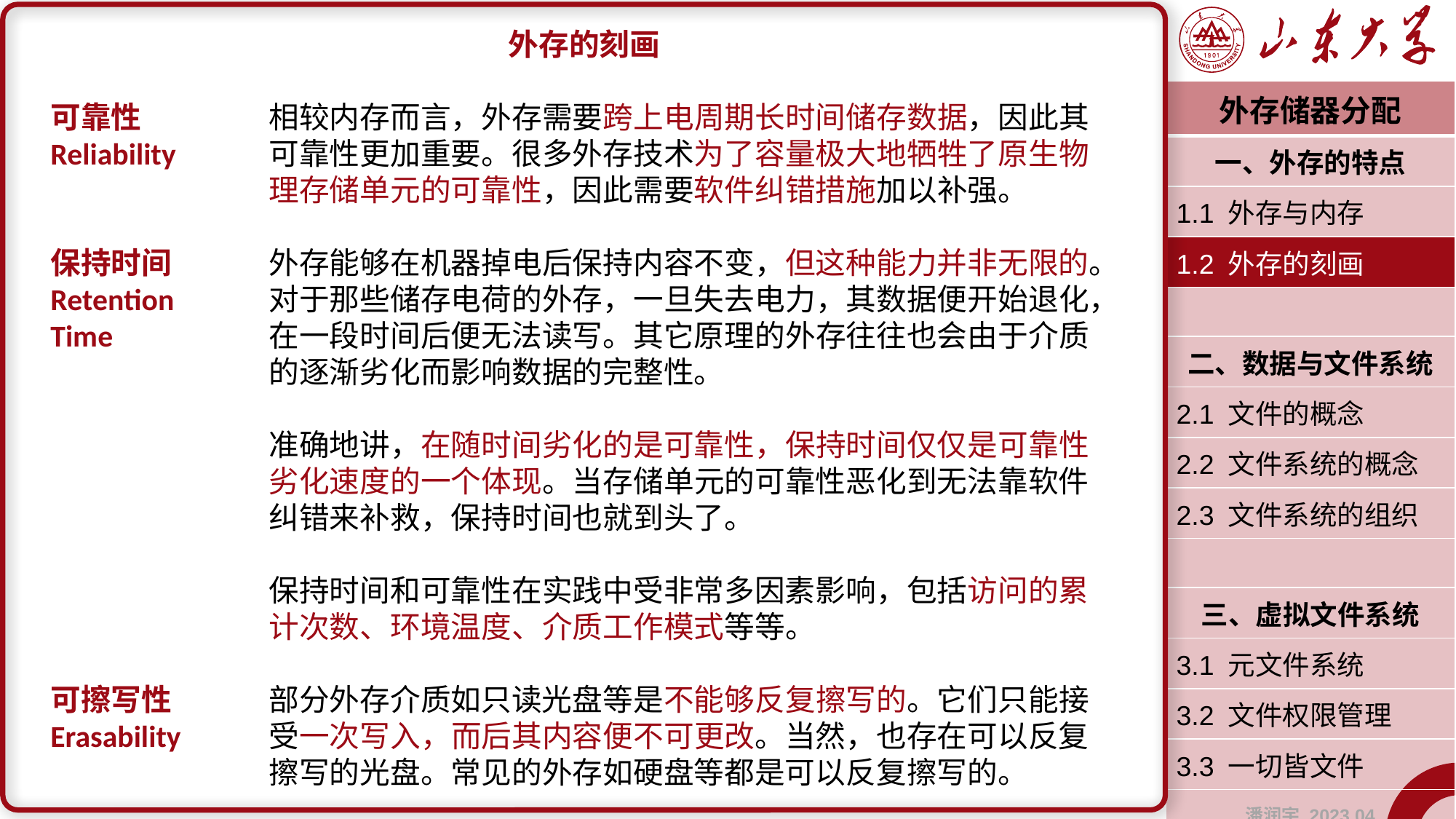

外存的刻画

可靠性		相较内存而言，外存需要跨上电周期长时间储存数据，因此其Reliability	可靠性更加重要。很多外存技术为了容量极大地牺牲了原生物		理存储单元的可靠性，因此需要软件纠错措施加以补强。

保持时间	外存能够在机器掉电后保持内容不变，但这种能力并非无限的。Retention	对于那些储存电荷的外存，一旦失去电力，其数据便开始退化，Time		在一段时间后便无法读写。其它原理的外存往往也会由于介质		的逐渐劣化而影响数据的完整性。

		准确地讲，在随时间劣化的是可靠性，保持时间仅仅是可靠性		劣化速度的一个体现。当存储单元的可靠性恶化到无法靠软件		纠错来补救，保持时间也就到头了。

		保持时间和可靠性在实践中受非常多因素影响，包括访问的累		计次数、环境温度、介质工作模式等等。

可擦写性	部分外存介质如只读光盘等是不能够反复擦写的。它们只能接
Erasability	受一次写入，而后其内容便不可更改。当然，也存在可以反复		擦写的光盘。常见的外存如硬盘等都是可以反复擦写的。
| 外存储器分配 |
| --- |
| 一、外存的特点 |
| 1.1 外存与内存 |
| 1.2 外存的刻画 |
|  |
| 二、数据与文件系统 |
| 2.1 文件的概念 |
| 2.2 文件系统的概念 |
| 2.3 文件系统的组织 |
|  |
| 三、虚拟文件系统 |
| 3.1 元文件系统 |
| 3.2 文件权限管理 |
| 3.3 一切皆文件 |
| 潘润宇 2023.04 |